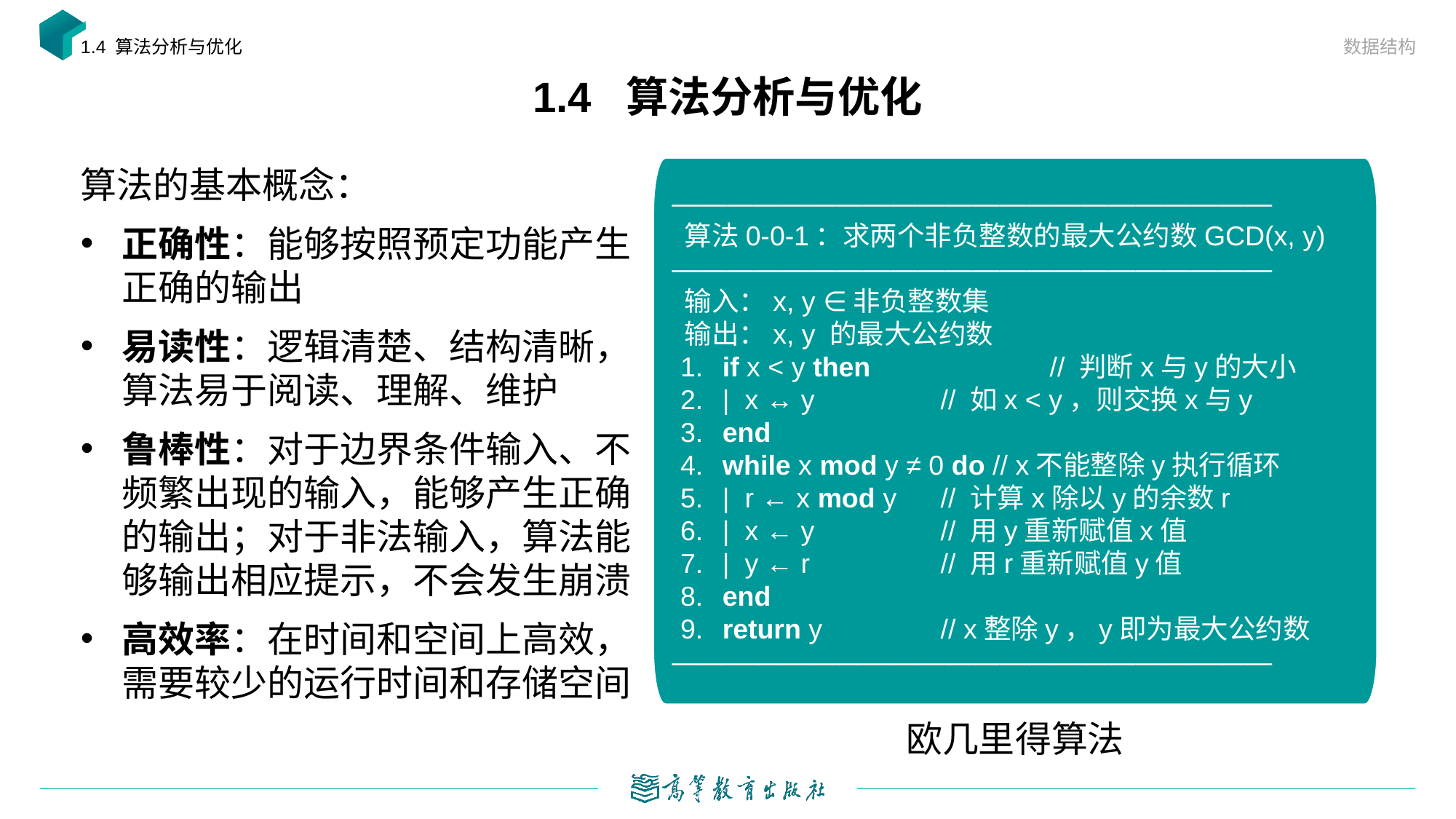

数据结构
1.4 算法分析与优化
# 1.4  算法分析与优化
算法的基本概念：
正确性：能够按照预定功能产生正确的输出
易读性：逻辑清楚、结构清晰，算法易于阅读、理解、维护
鲁棒性：对于边界条件输入、不频繁出现的输入，能够产生正确的输出；对于非法输入，算法能够输出相应提示，不会发生崩溃
高效率：在时间和空间上高效，需要较少的运行时间和存储空间

——————————————————————
 算法0-0-1：求两个非负整数的最大公约数GCD(x, y)
——————————————————————
 输入：x, y ∈非负整数集
 输出：x, y 的最大公约数
 if x < y then		 // 判断x与y的大小
 |  x ↔ y		 // 如x < y，则交换x与y
 end
 while x mod y ≠ 0 do // x不能整除y执行循环
 |  r ← x mod y	 // 计算x除以y的余数r
 |  x ← y		 // 用y重新赋值x值
 |  y ← r		 // 用r重新赋值y值
 end
 return y		 // x整除y，y即为最大公约数
——————————————————————
欧几里得算法